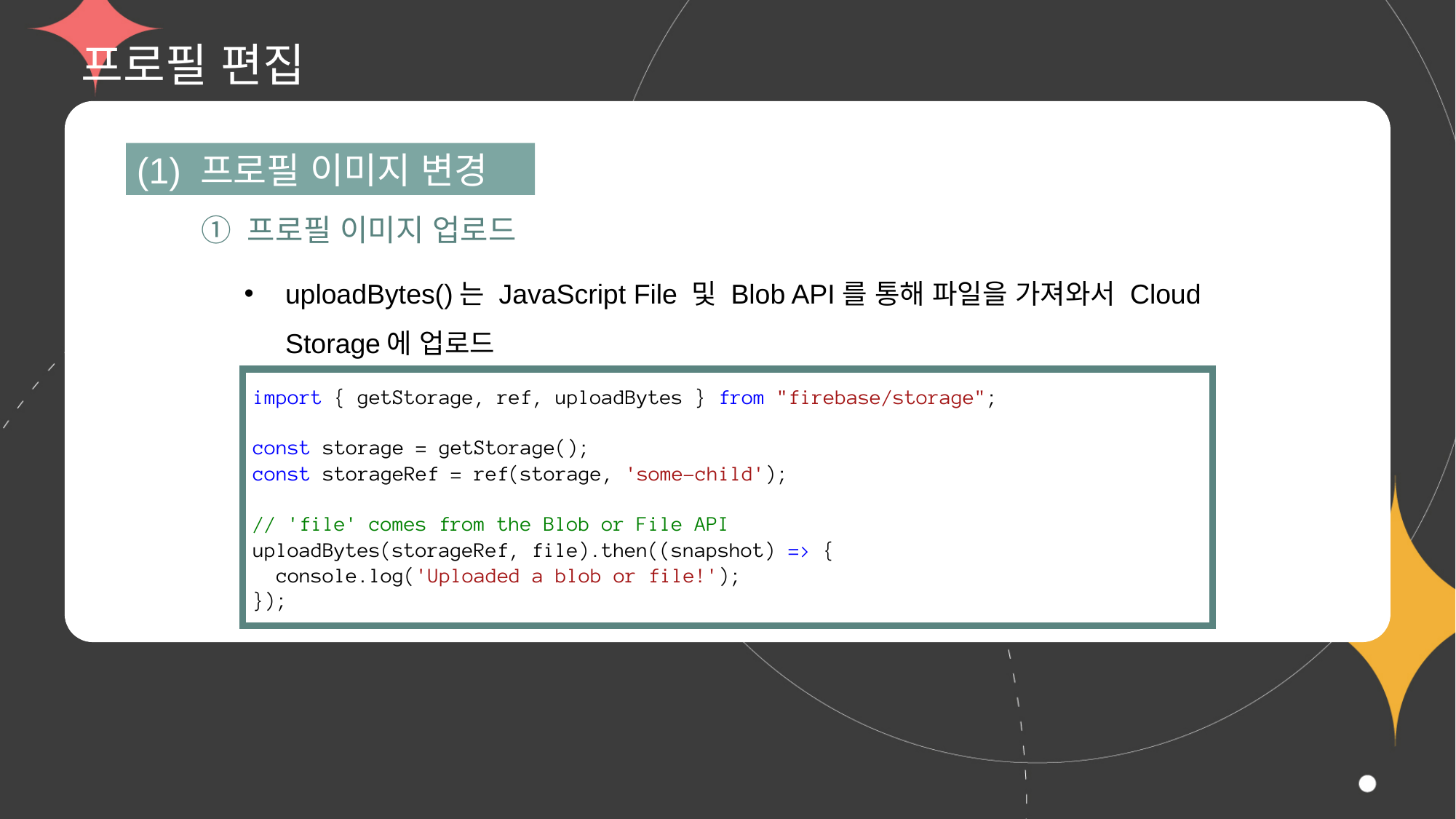

# 프로필 편집
(1) 프로필 이미지 변경
① 프로필 이미지 업로드
uploadBytes()는 JavaScript File 및 Blob API를 통해 파일을 가져와서 Cloud Storage에 업로드
import { getStorage, ref, uploadBytes } from "firebase/storage";

const storage = getStorage();
const storageRef = ref(storage, 'some-child');

// 'file' comes from the Blob or File API
uploadBytes(storageRef, file).then((snapshot) => {
  console.log('Uploaded a blob or file!');
});